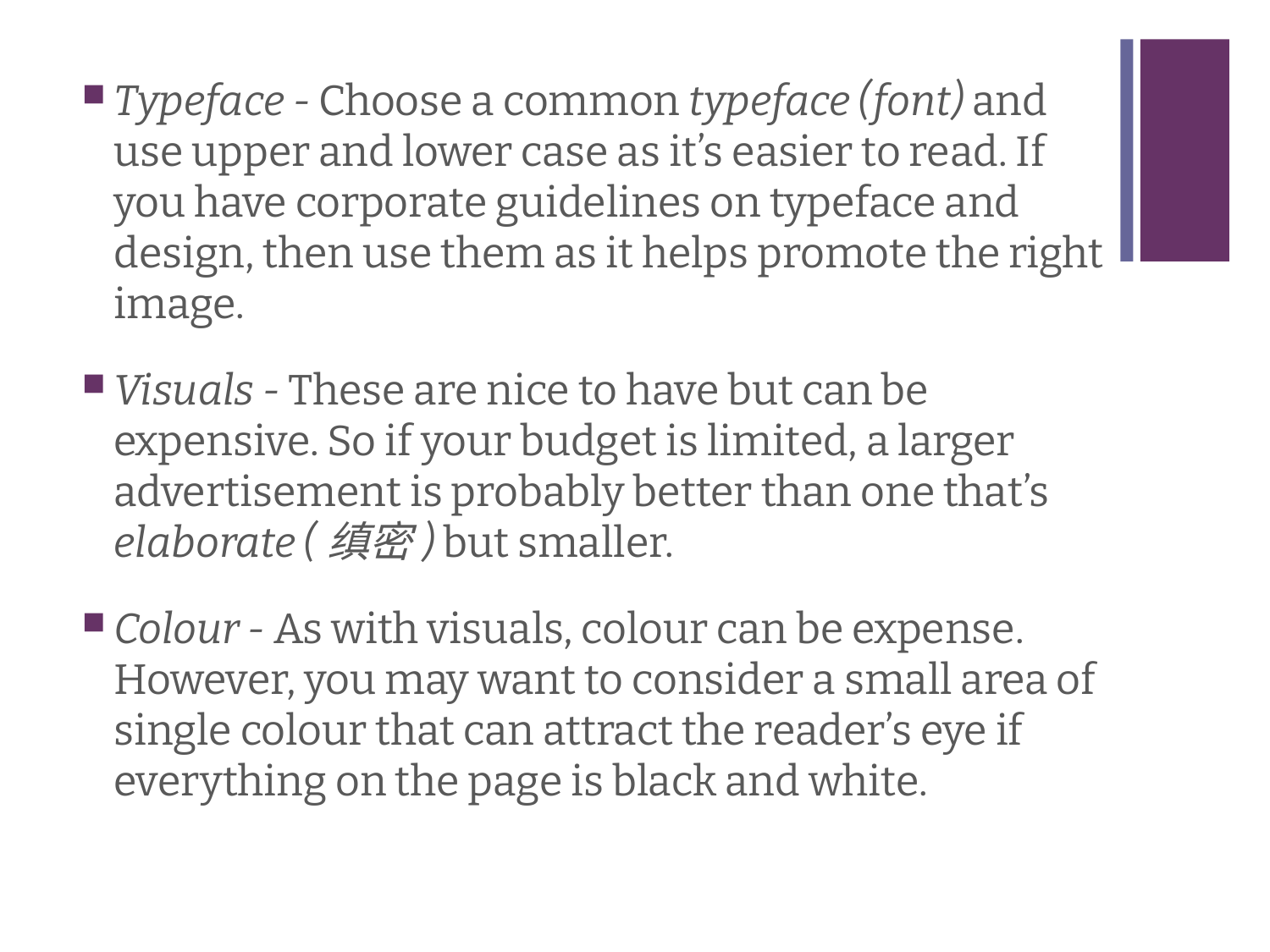

#
Typeface - Choose a common typeface (font) and use upper and lower case as it’s easier to read. If you have corporate guidelines on typeface and design, then use them as it helps promote the right image.
Visuals - These are nice to have but can be expensive. So if your budget is limited, a larger advertisement is probably better than one that’s elaborate (缜密) but smaller.
Colour - As with visuals, colour can be expense. However, you may want to consider a small area of single colour that can attract the reader’s eye if everything on the page is black and white.